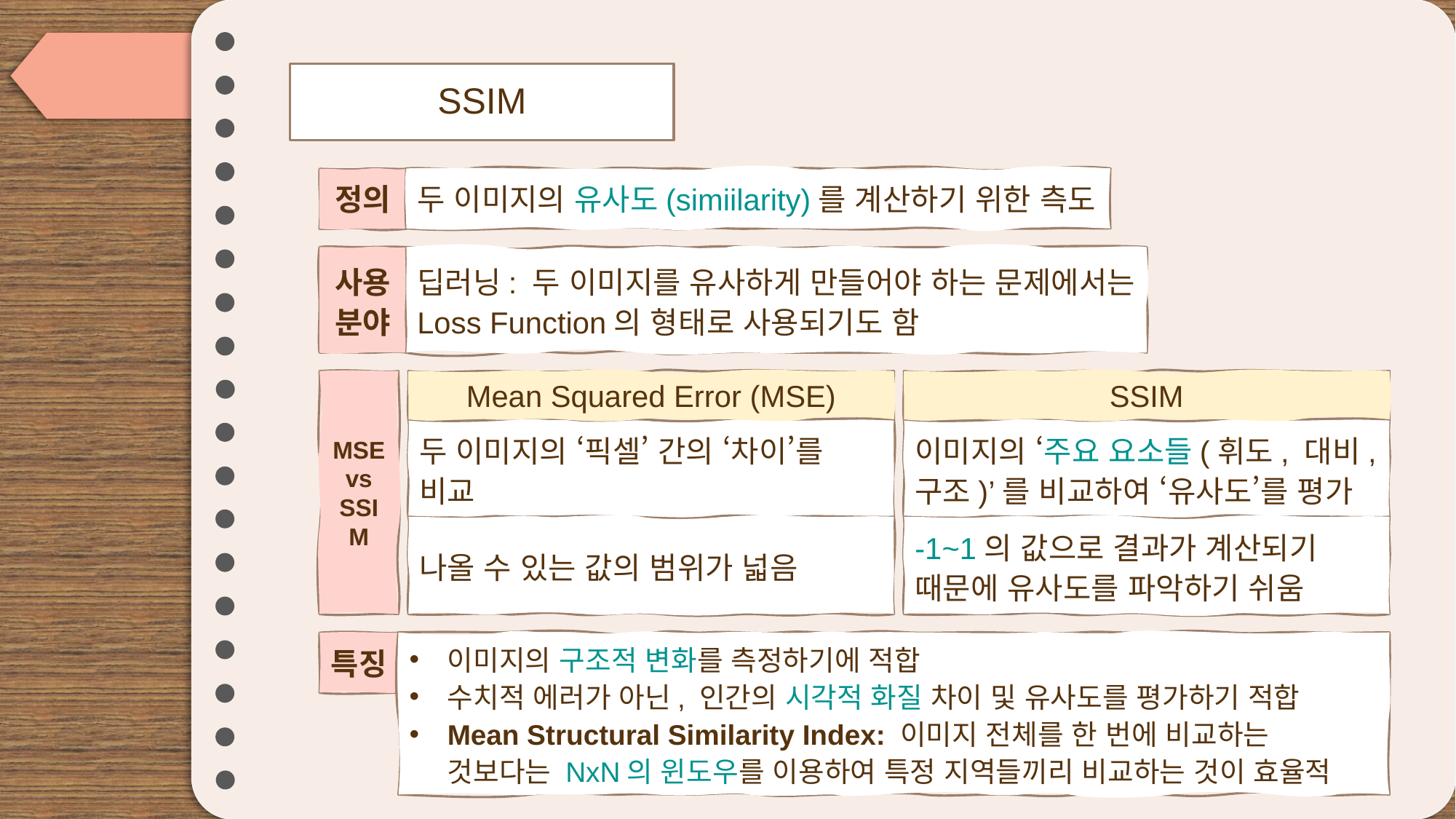

# SSIM
두 이미지의 유사도(simiilarity)를 계산하기 위한 측도
정의
사용 분야
딥러닝: 두 이미지를 유사하게 만들어야 하는 문제에서는 Loss Function의 형태로 사용되기도 함
MSE
vs
SSIM
Mean Squared Error (MSE)
두 이미지의 ‘픽셀’ 간의 ‘차이’를 비교
나올 수 있는 값의 범위가 넓음
SSIM
이미지의 ‘주요 요소들(휘도, 대비, 구조)’를 비교하여 ‘유사도’를 평가
-1~1의 값으로 결과가 계산되기 때문에 유사도를 파악하기 쉬움
이미지의 구조적 변화를 측정하기에 적합
수치적 에러가 아닌, 인간의 시각적 화질 차이 및 유사도를 평가하기 적합
Mean Structural Similarity Index: 이미지 전체를 한 번에 비교하는 것보다는 NxN의 윈도우를 이용하여 특정 지역들끼리 비교하는 것이 효율적
특징